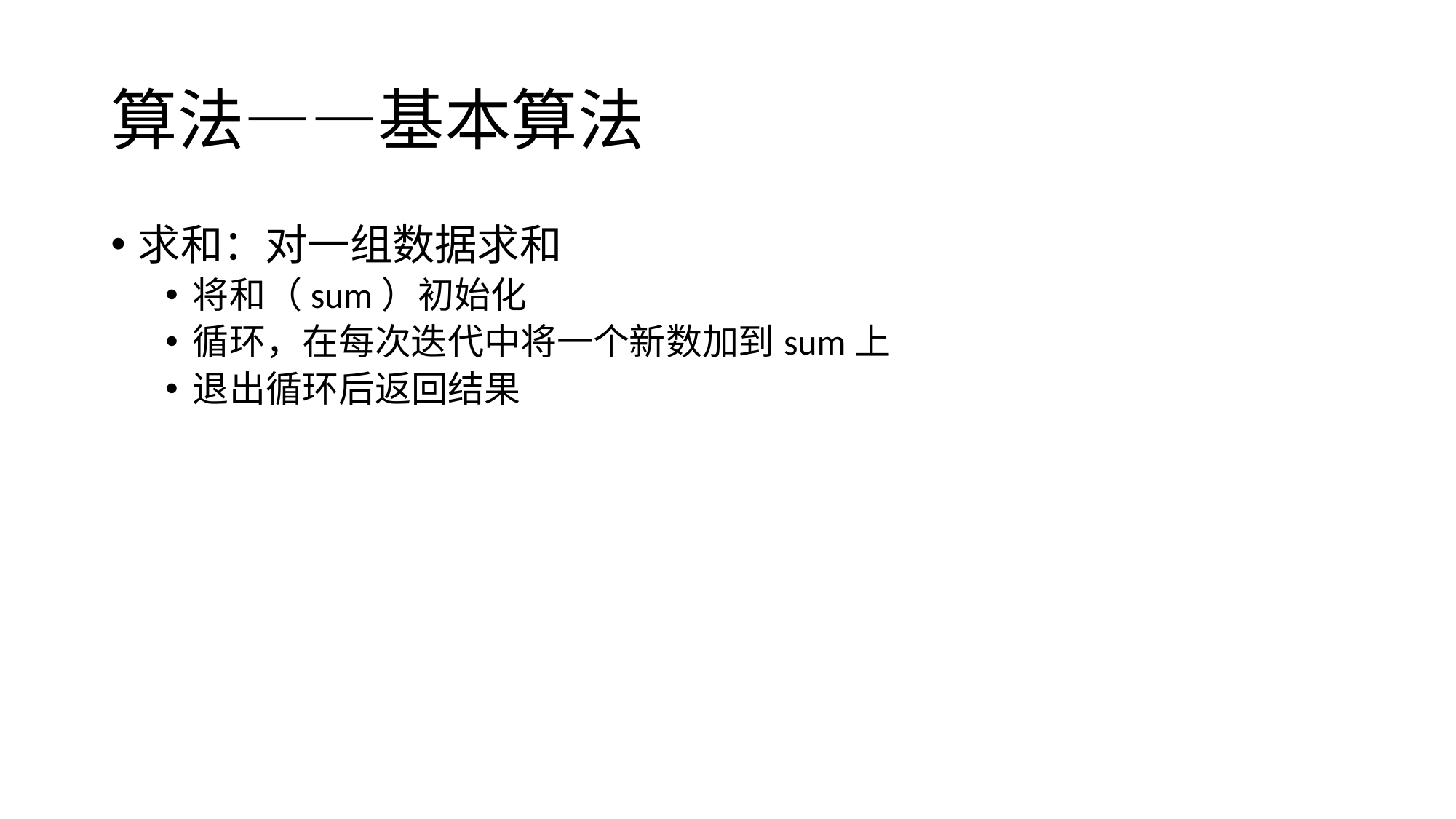

# 算法——基本算法
求和：对一组数据求和
将和（sum）初始化
循环，在每次迭代中将一个新数加到sum上
退出循环后返回结果